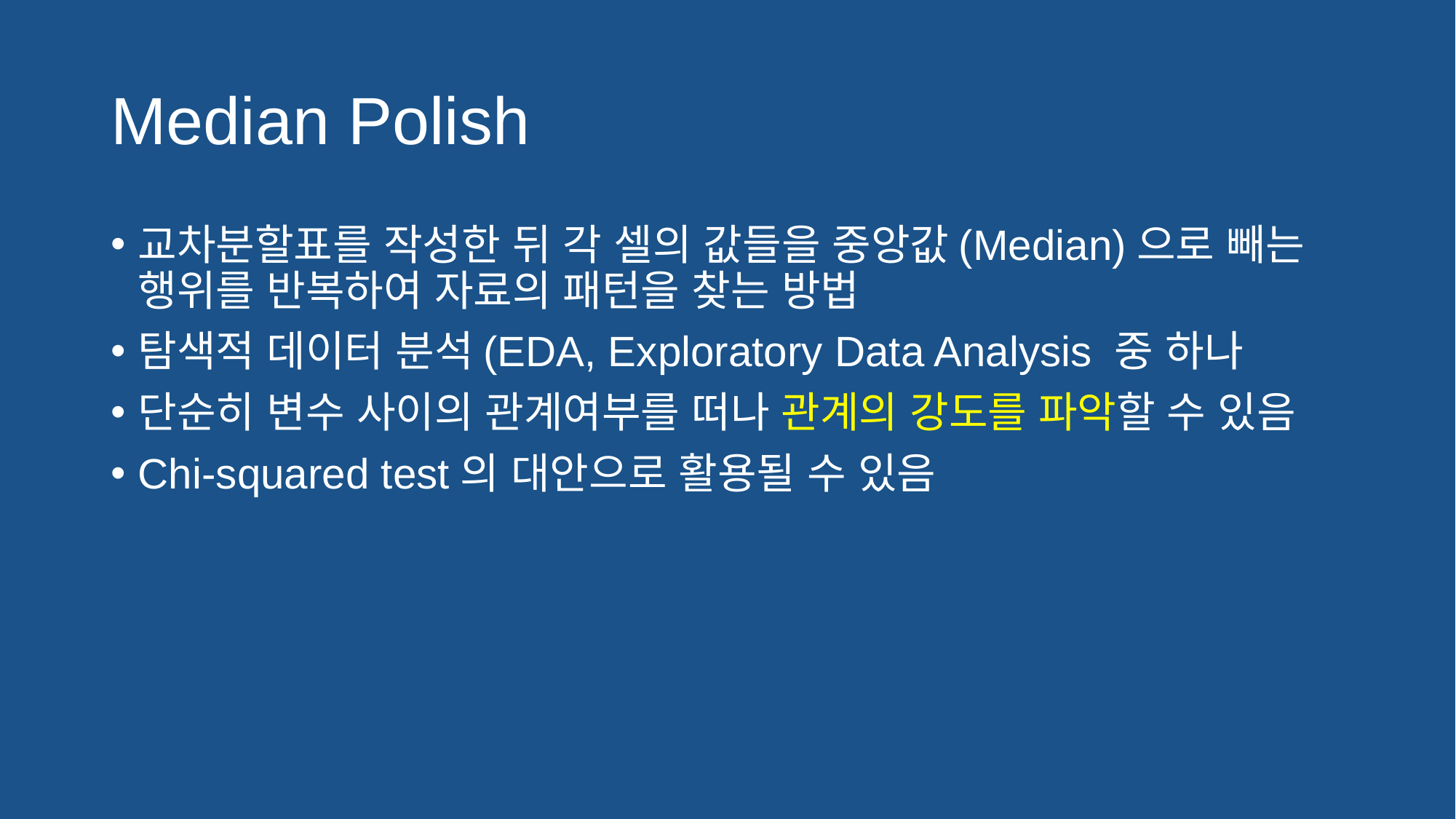

# Median Polish
교차분할표를 작성한 뒤 각 셀의 값들을 중앙값(Median)으로 빼는 행위를 반복하여 자료의 패턴을 찾는 방법
탐색적 데이터 분석(EDA, Exploratory Data Analysis 중 하나
단순히 변수 사이의 관계여부를 떠나 관계의 강도를 파악할 수 있음
Chi-squared test의 대안으로 활용될 수 있음